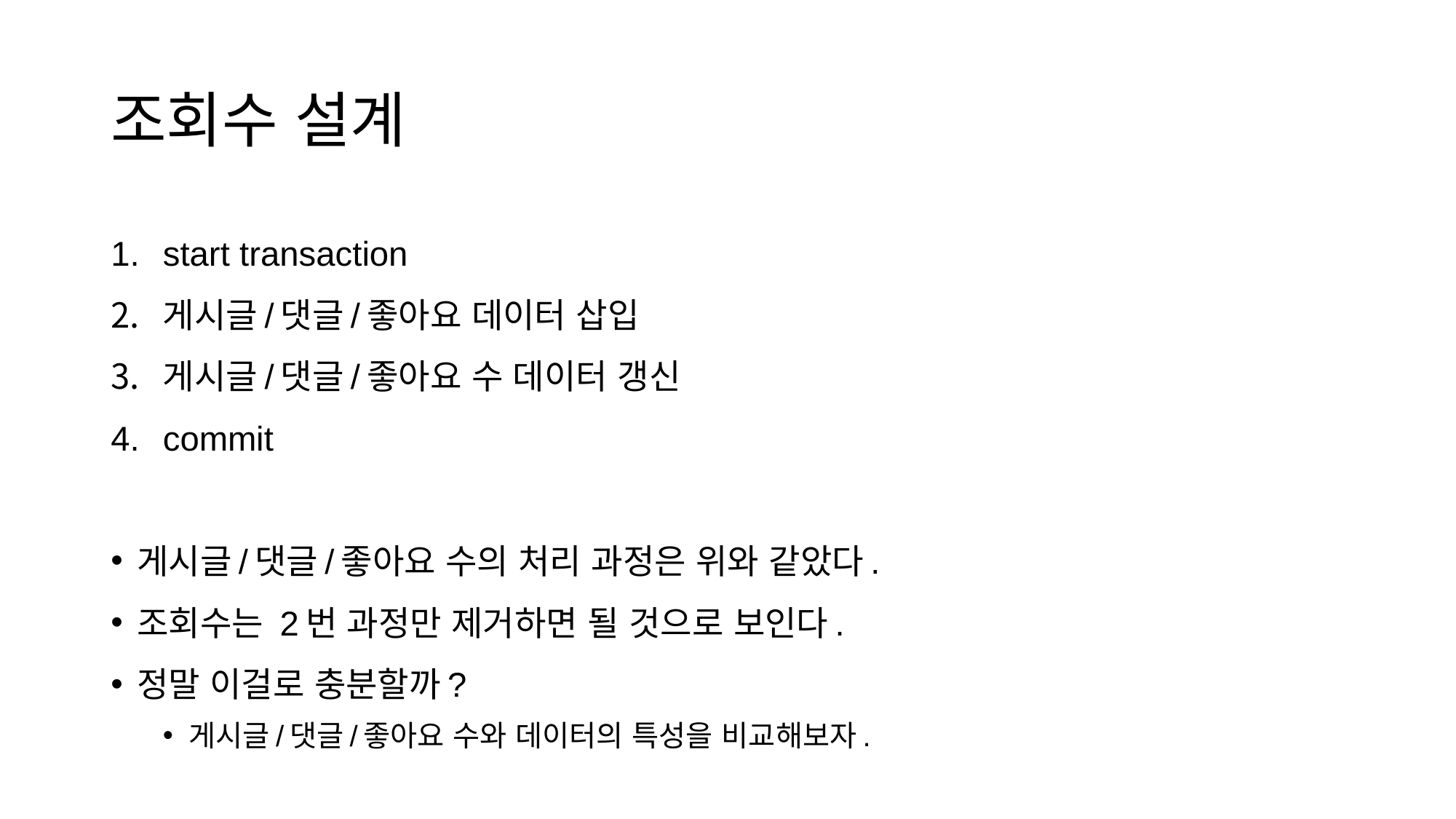

# 조회수 설계
start transaction
게시글/댓글/좋아요 데이터 삽입
게시글/댓글/좋아요 수 데이터 갱신
commit

게시글/댓글/좋아요 수의 처리 과정은 위와 같았다.
조회수는 2번 과정만 제거하면 될 것으로 보인다.
정말 이걸로 충분할까?
게시글/댓글/좋아요 수와 데이터의 특성을 비교해보자.